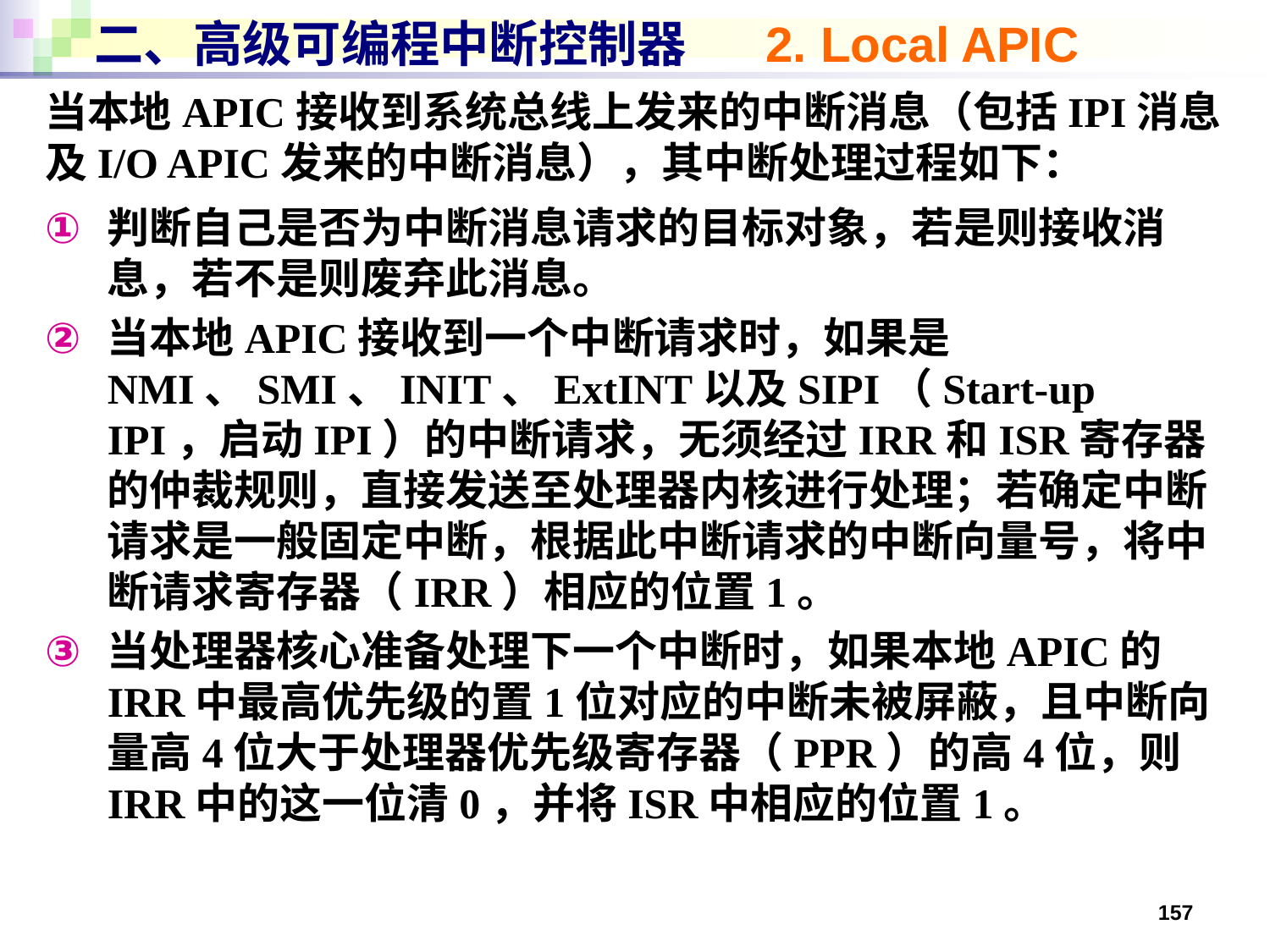

# 二、高级可编程中断控制器      2. Local APIC
当本地APIC接收到系统总线上发来的中断消息（包括IPI消息及I/O APIC发来的中断消息），其中断处理过程如下：
判断自己是否为中断消息请求的目标对象，若是则接收消息，若不是则废弃此消息。
当本地APIC接收到一个中断请求时，如果是NMI、SMI、INIT、ExtINT以及SIPI（Start-up IPI，启动IPI）的中断请求，无须经过IRR和ISR寄存器的仲裁规则，直接发送至处理器内核进行处理；若确定中断请求是一般固定中断，根据此中断请求的中断向量号，将中断请求寄存器（IRR）相应的位置1。
当处理器核心准备处理下一个中断时，如果本地APIC的IRR中最高优先级的置1位对应的中断未被屏蔽，且中断向量高4位大于处理器优先级寄存器（PPR）的高4位，则IRR中的这一位清0，并将ISR中相应的位置1。
157